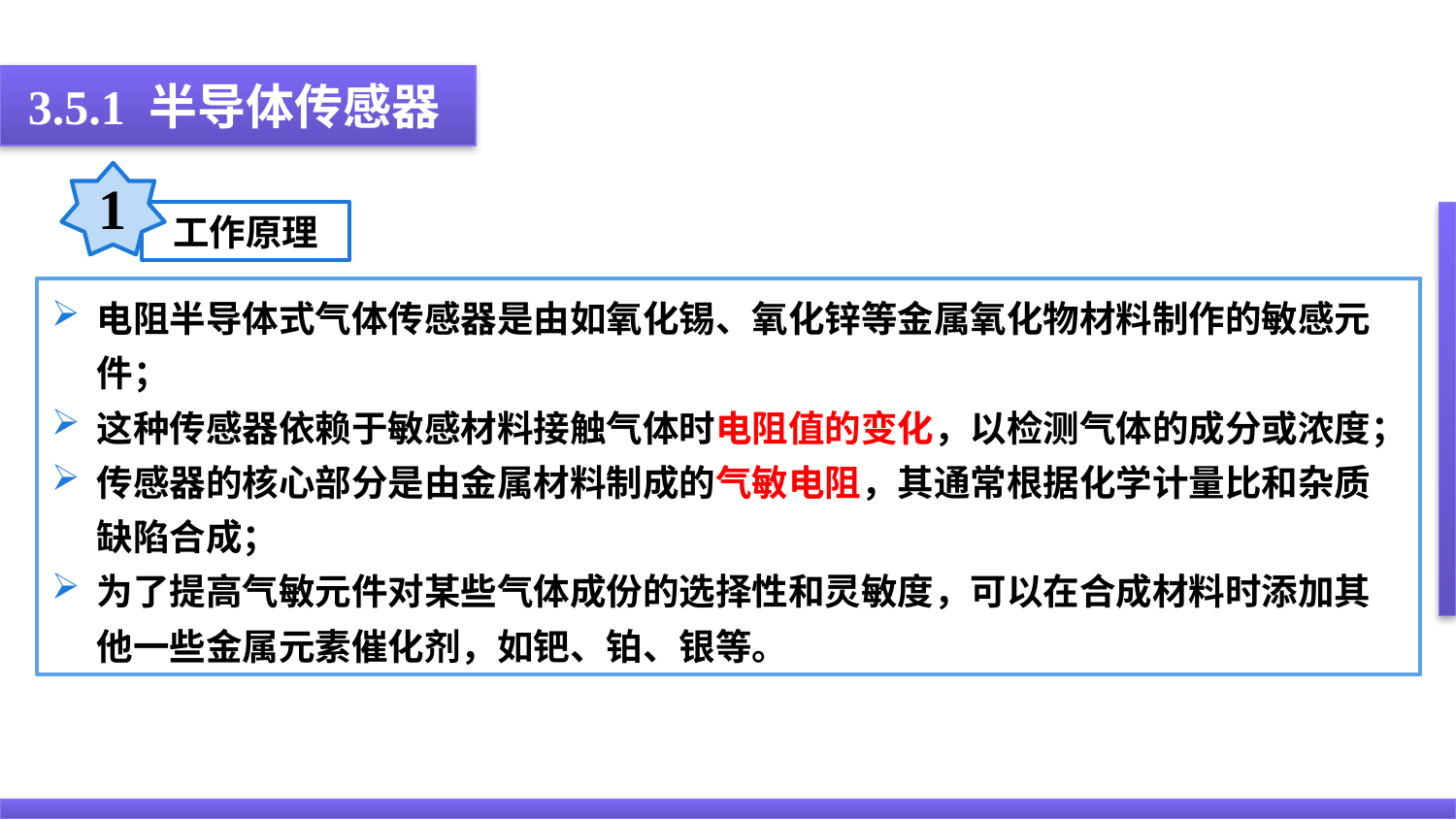

3.5.1 半导体传感器
1
工作原理
电阻半导体式气体传感器是由如氧化锡、氧化锌等金属氧化物材料制作的敏感元件；
这种传感器依赖于敏感材料接触气体时电阻值的变化，以检测气体的成分或浓度；
传感器的核心部分是由金属材料制成的气敏电阻，其通常根据化学计量比和杂质缺陷合成；
为了提高气敏元件对某些气体成份的选择性和灵敏度，可以在合成材料时添加其他一些金属元素催化剂，如钯、铂、银等。